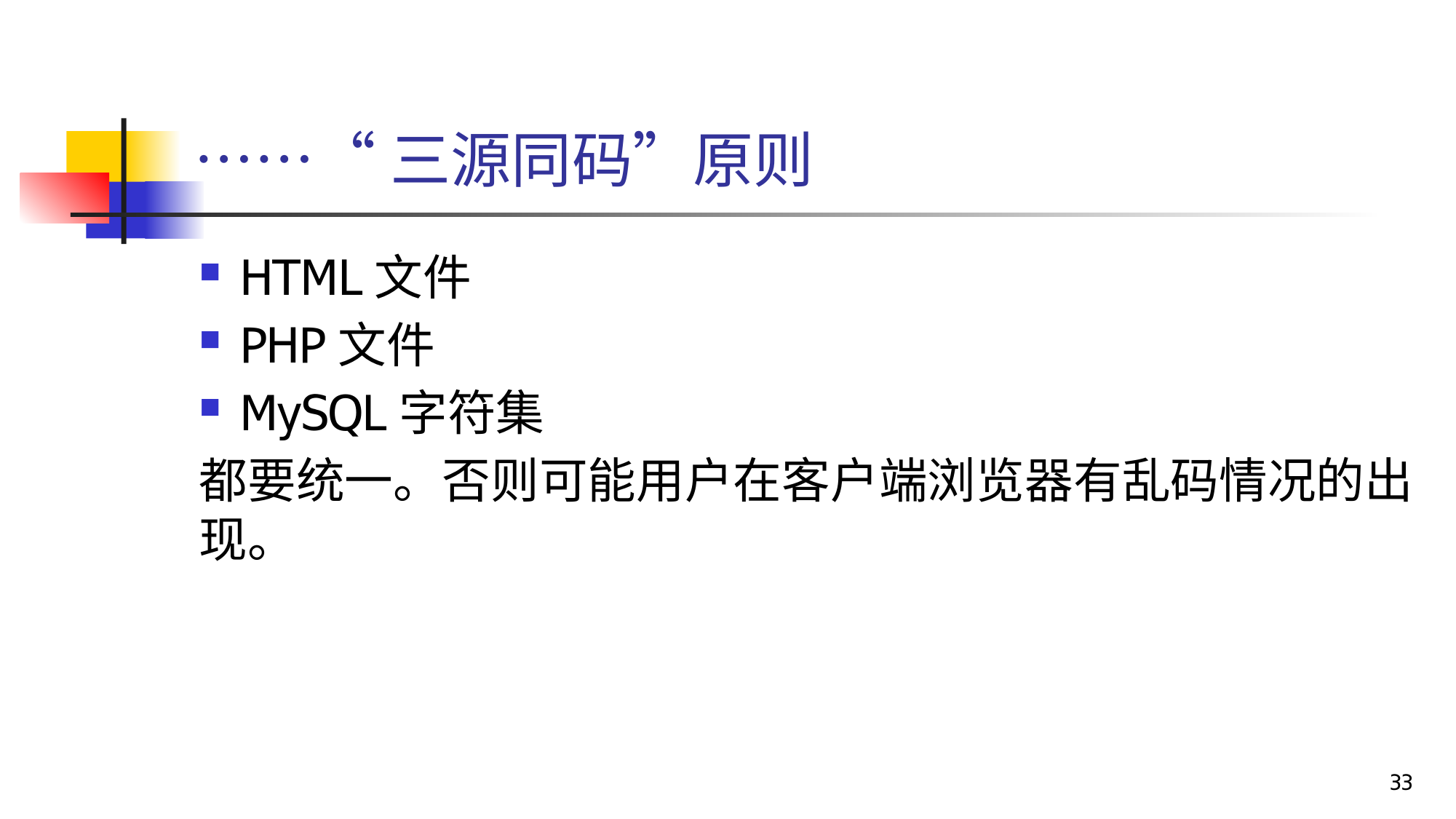

# ……“三源同码”原则
HTML文件
PHP文件
MySQL字符集
都要统一。否则可能用户在客户端浏览器有乱码情况的出现。
33